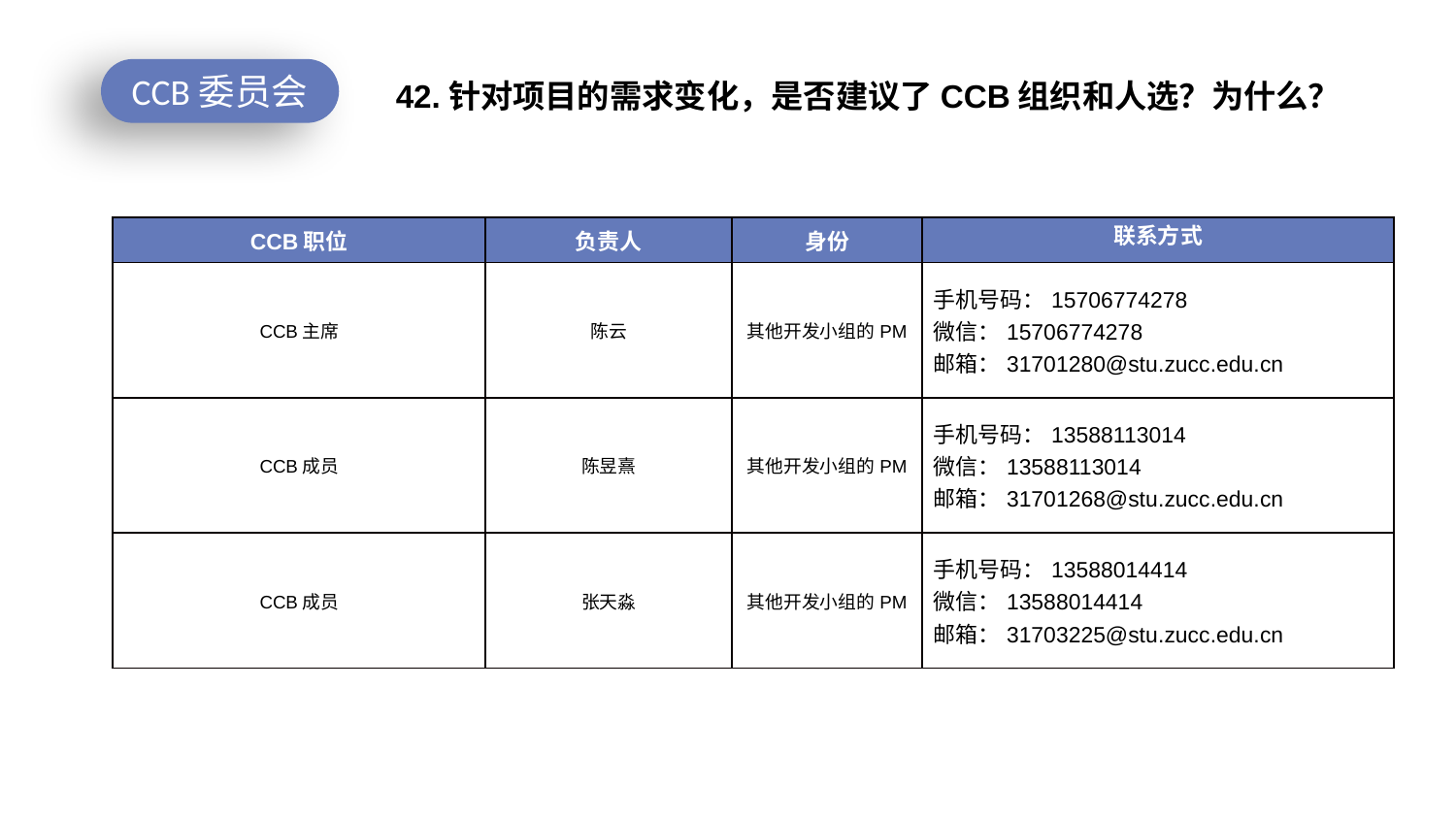

CCB委员会
42.针对项目的需求变化，是否建议了CCB组织和人选？为什么？
| CCB职位 | 负责人 | 身份 | 联系方式 |
| --- | --- | --- | --- |
| CCB主席 | 陈云 | 其他开发小组的PM | 手机号码：15706774278 微信：15706774278 邮箱：31701280@stu.zucc.edu.cn |
| CCB成员 | 陈昱熹 | 其他开发小组的PM | 手机号码：13588113014 微信：13588113014 邮箱：31701268@stu.zucc.edu.cn |
| CCB成员 | 张天淼 | 其他开发小组的PM | 手机号码：13588014414 微信：13588014414 邮箱：31703225@stu.zucc.edu.cn |